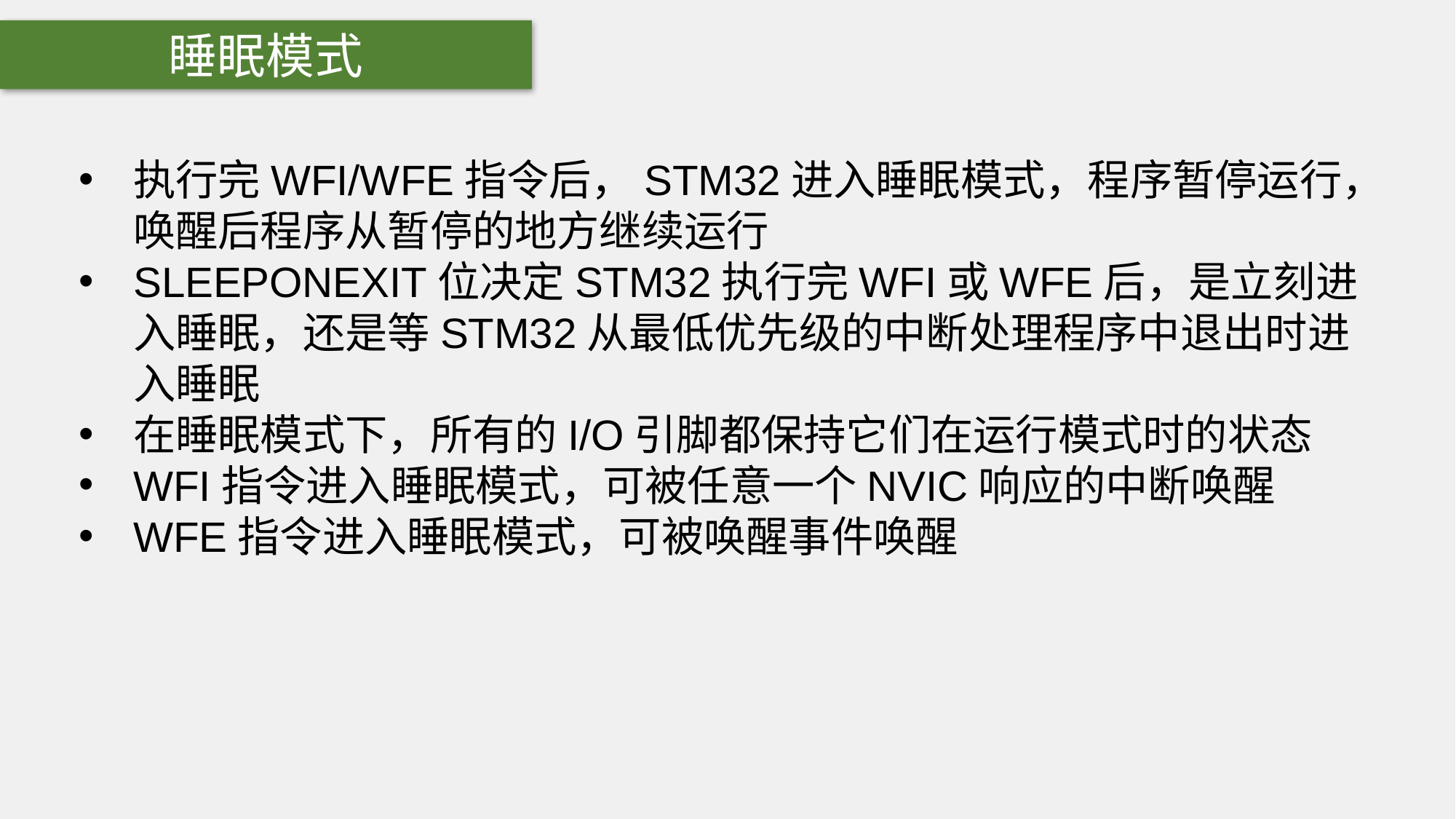

睡眠模式
执行完WFI/WFE指令后，STM32进入睡眠模式，程序暂停运行，唤醒后程序从暂停的地方继续运行
SLEEPONEXIT位决定STM32执行完WFI或WFE后，是立刻进入睡眠，还是等STM32从最低优先级的中断处理程序中退出时进入睡眠
在睡眠模式下，所有的I/O引脚都保持它们在运行模式时的状态
WFI指令进入睡眠模式，可被任意一个NVIC响应的中断唤醒
WFE指令进入睡眠模式，可被唤醒事件唤醒